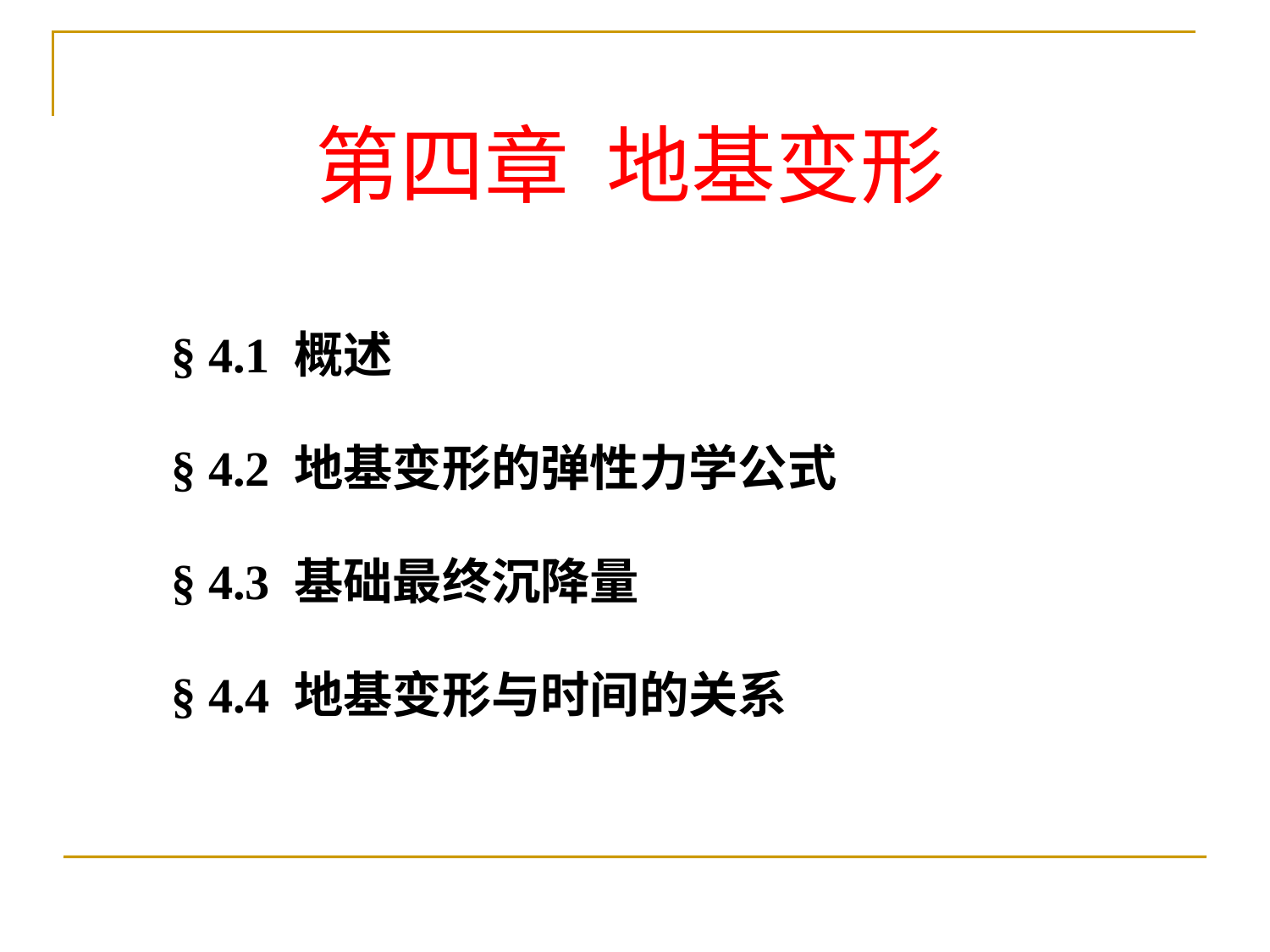

第四章  地基变形
§ 4.1 概述
§ 4.2 地基变形的弹性力学公式
§ 4.3 基础最终沉降量
§ 4.4 地基变形与时间的关系
42